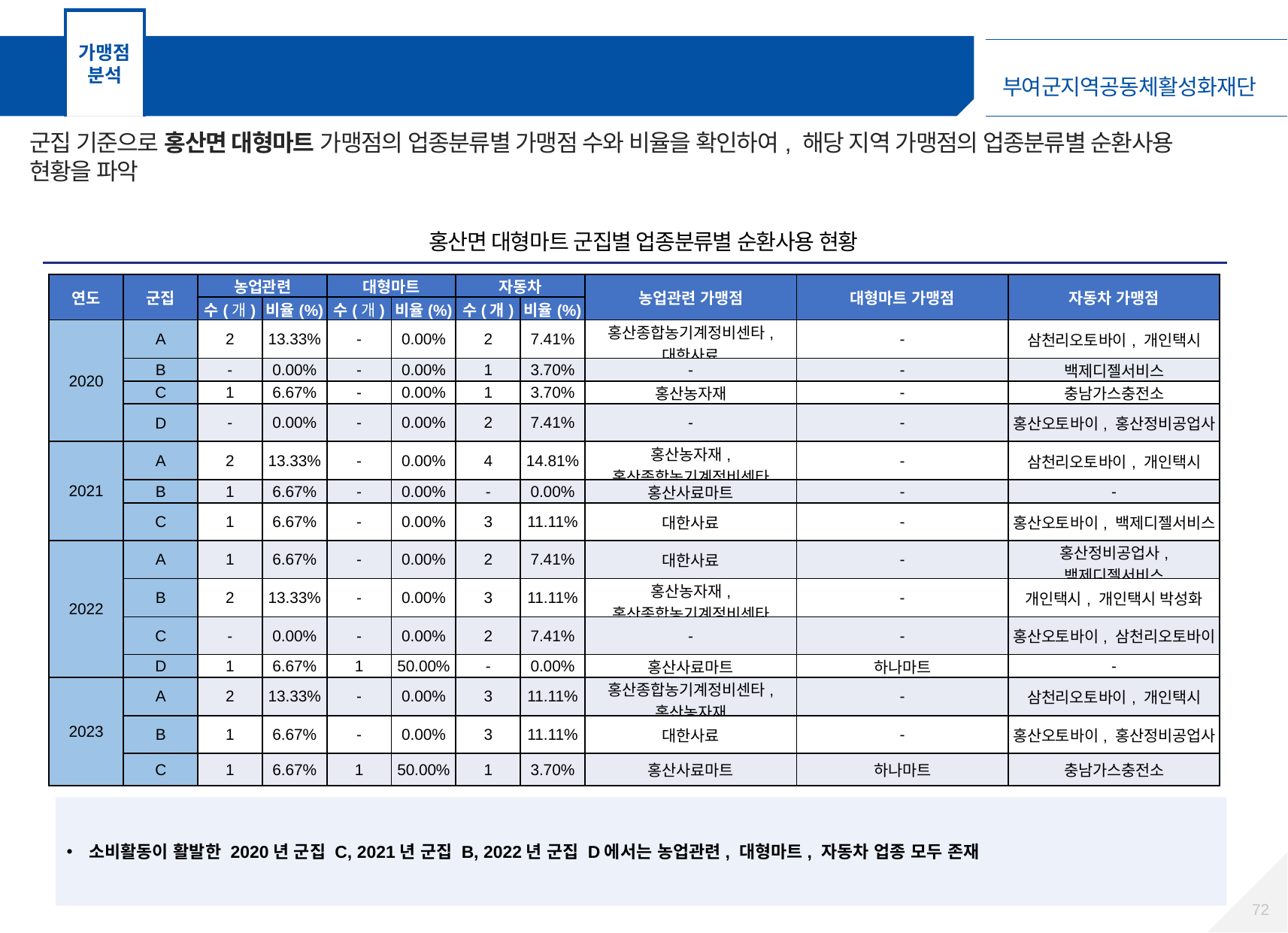

가맹점
분석
가맹점 군집분석 – 홍산면 대형마트 가맹점
군집 기준으로 홍산면 대형마트 가맹점의 업종분류별 가맹점 수와 비율을 확인하여, 해당 지역 가맹점의 업종분류별 순환사용 현황을 파악
홍산면 대형마트 군집별 업종분류별 순환사용 현황
| 연도 | 군집 | 농업관련 |  | 대형마트 |  | 자동차 |  | 농업관련 가맹점 | 대형마트 가맹점 | 자동차 가맹점 |
| --- | --- | --- | --- | --- | --- | --- | --- | --- | --- | --- |
| 연도 | 군집 | 수(개) | 비율(%) | 수(개) | 비율(%) | 수(개) | 비율(%) |  |  |  |
| 2020 | A | 2 | 13.33% | - | 0.00% | 2 | 7.41% | 홍산종합농기계정비센타, 대한사료 | - | 삼천리오토바이, 개인택시 |
|  | B | - | 0.00% | - | 0.00% | 1 | 3.70% | - | - | 백제디젤서비스 |
|  | C | 1 | 6.67% | - | 0.00% | 1 | 3.70% | 홍산농자재 | - | 충남가스충전소 |
|  | D | - | 0.00% | - | 0.00% | 2 | 7.41% | - | - | 홍산오토바이, 홍산정비공업사 |
| 2021 | A | 2 | 13.33% | - | 0.00% | 4 | 14.81% | 홍산농자재, 홍산종합농기계정비센타 | - | 삼천리오토바이, 개인택시 |
|  | B | 1 | 6.67% | - | 0.00% | - | 0.00% | 홍산사료마트 | - | - |
|  | C | 1 | 6.67% | - | 0.00% | 3 | 11.11% | 대한사료 | - | 홍산오토바이, 백제디젤서비스 |
| 2022 | A | 1 | 6.67% | - | 0.00% | 2 | 7.41% | 대한사료 | - | 홍산정비공업사, 백제디젤서비스 |
|  | B | 2 | 13.33% | - | 0.00% | 3 | 11.11% | 홍산농자재, 홍산종합농기계정비센타 | - | 개인택시, 개인택시 박성화 |
|  | C | - | 0.00% | - | 0.00% | 2 | 7.41% | - | - | 홍산오토바이, 삼천리오토바이 |
|  | D | 1 | 6.67% | 1 | 50.00% | - | 0.00% | 홍산사료마트 | 하나마트 | - |
| 2023 | A | 2 | 13.33% | - | 0.00% | 3 | 11.11% | 홍산종합농기계정비센타, 홍산농자재 | - | 삼천리오토바이, 개인택시 |
|  | B | 1 | 6.67% | - | 0.00% | 3 | 11.11% | 대한사료 | - | 홍산오토바이, 홍산정비공업사 |
|  | C | 1 | 6.67% | 1 | 50.00% | 1 | 3.70% | 홍산사료마트 | 하나마트 | 충남가스충전소 |
소비활동이 활발한 2020년 군집 C, 2021년 군집 B, 2022년 군집 D에서는 농업관련, 대형마트, 자동차 업종 모두 존재
72